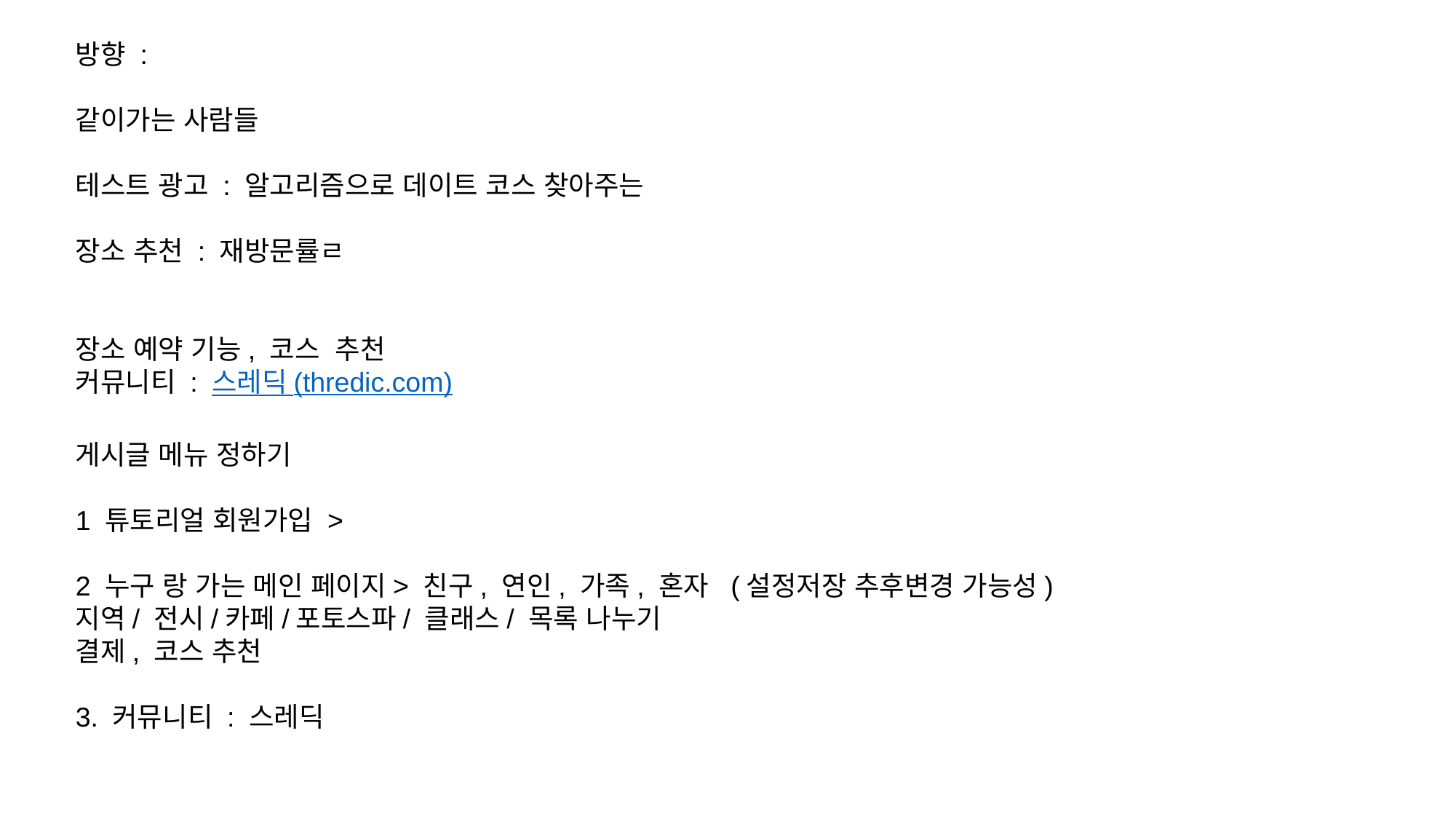

방향 :

같이가는 사람들

테스트 광고 : 알고리즘으로 데이트 코스 찾아주는

장소 추천 : 재방문률ㄹ

장소 예약 기능, 코스  추천
커뮤니티 : 스레딕 (thredic.com)

게시글 메뉴 정하기

1 튜토리얼 회원가입 >

2 누구 랑 가는 메인 페이지> 친구, 연인, 가족, 혼자  (설정저장 추후변경 가능성)
지역/ 전시/카페/포토스파/ 클래스/ 목록 나누기
결제, 코스 추천

3. 커뮤니티 : 스레딕